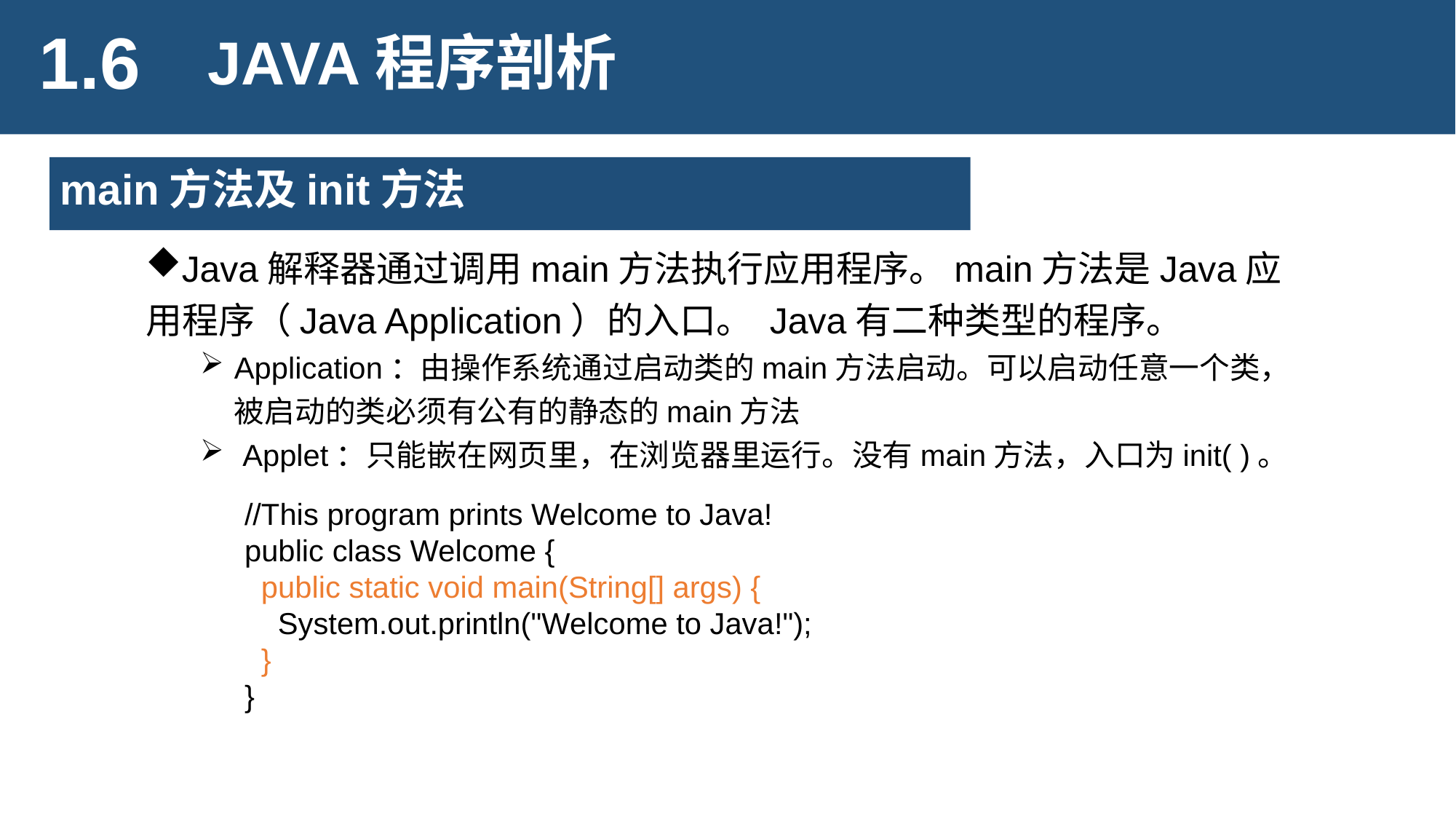

1.6
JAVA程序剖析
main方法及init方法
Java解释器通过调用main方法执行应用程序。main方法是Java应用程序（Java Application）的入口。 Java有二种类型的程序。
Application：由操作系统通过启动类的main方法启动。可以启动任意一个类，被启动的类必须有公有的静态的main方法
 Applet：只能嵌在网页里，在浏览器里运行。没有main方法，入口为init( )。

//This program prints Welcome to Java!
public class Welcome {
  public static void main(String[] args) {
    System.out.println("Welcome to Java!");
  }
}